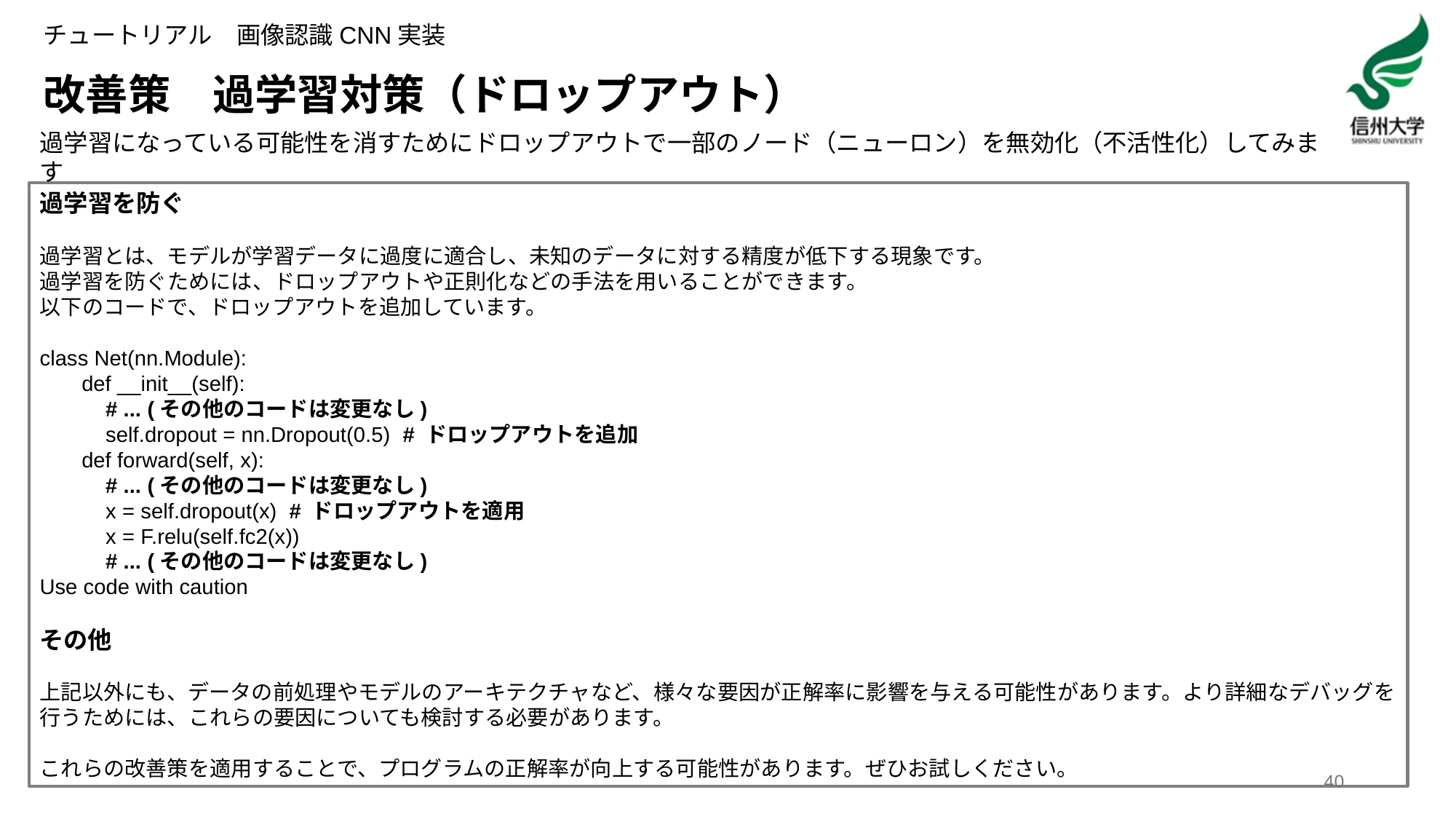

チュートリアル　画像認識CNN実装
# 改善策　過学習対策（ドロップアウト）
過学習になっている可能性を消すためにドロップアウトで一部のノード（ニューロン）を無効化（不活性化）してみます
過学習を防ぐ

過学習とは、モデルが学習データに過度に適合し、未知のデータに対する精度が低下する現象です。
過学習を防ぐためには、ドロップアウトや正則化などの手法を用いることができます。
以下のコードで、ドロップアウトを追加しています。

class Net(nn.Module):
       def __init__(self):
           # ... (その他のコードは変更なし)
           self.dropout = nn.Dropout(0.5)  # ドロップアウトを追加
       def forward(self, x):
           # ... (その他のコードは変更なし)
           x = self.dropout(x)  # ドロップアウトを適用
           x = F.relu(self.fc2(x))
           # ... (その他のコードは変更なし)
Use code with caution

その他

上記以外にも、データの前処理やモデルのアーキテクチャなど、様々な要因が正解率に影響を与える可能性があります。より詳細なデバッグを行うためには、これらの要因についても検討する必要があります。

これらの改善策を適用することで、プログラムの正解率が向上する可能性があります。ぜひお試しください。
40